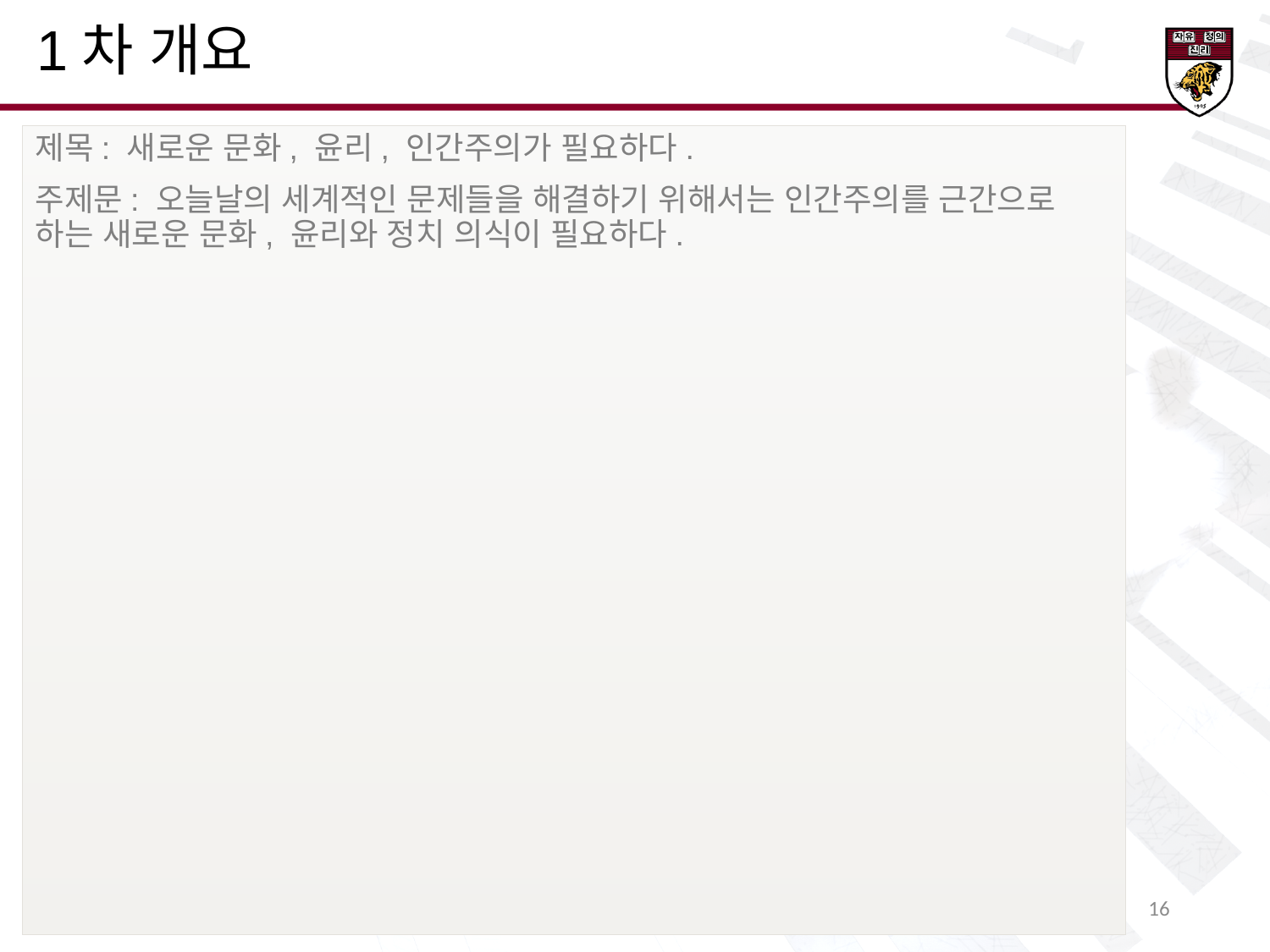

1차 개요
제목: 새로운 문화, 윤리, 인간주의가 필요하다.
주제문: 오늘날의 세계적인 문제들을 해결하기 위해서는 인간주의를 근간으로 하는 새로운 문화, 윤리와 정치 의식이 필요하다.

16